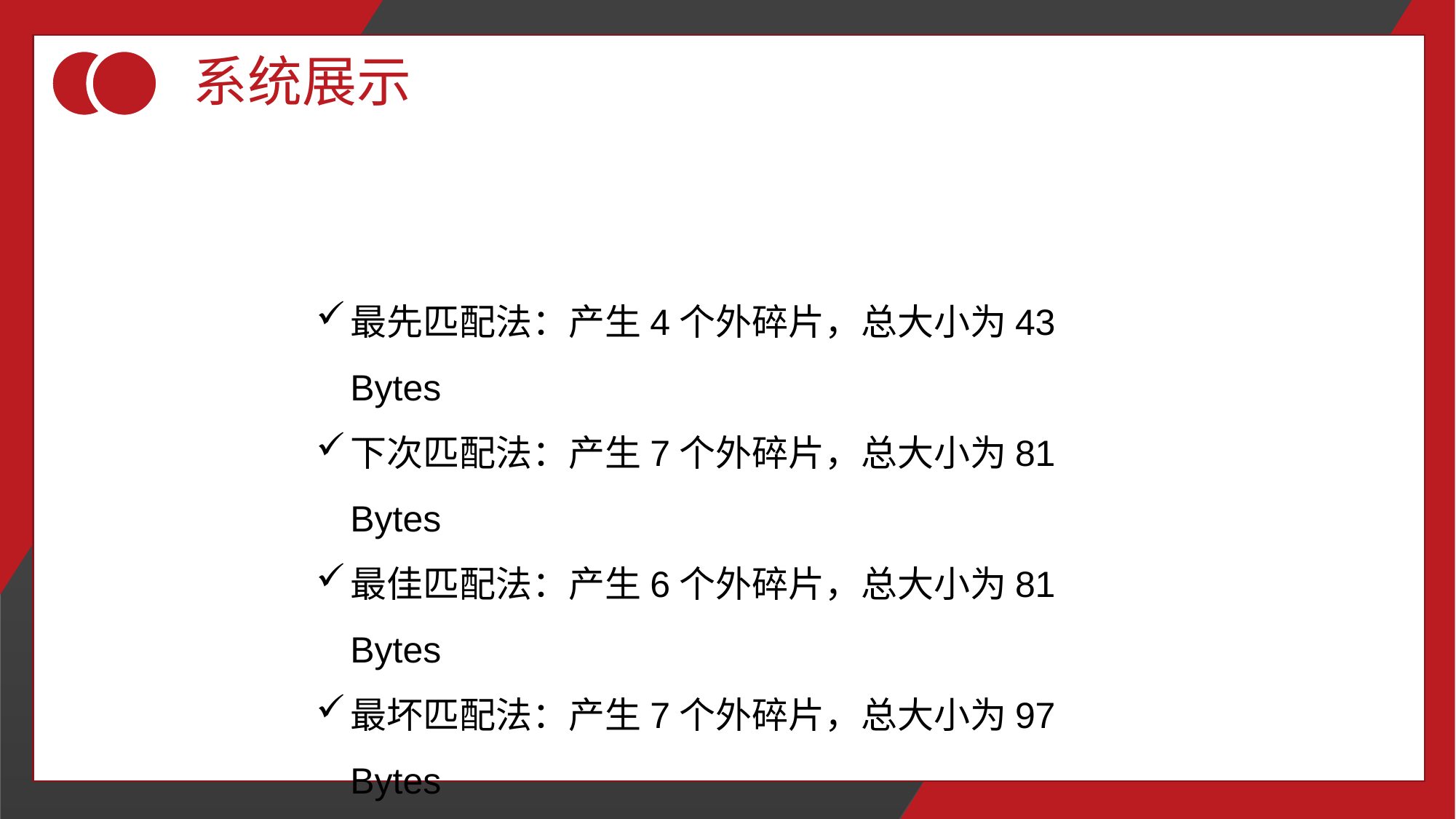

系统展示

最先匹配法：产生4个外碎片，总大小为43 Bytes
下次匹配法：产生7个外碎片，总大小为81 Bytes
最佳匹配法：产生6个外碎片，总大小为81 Bytes
最坏匹配法：产生7个外碎片，总大小为97 Bytes